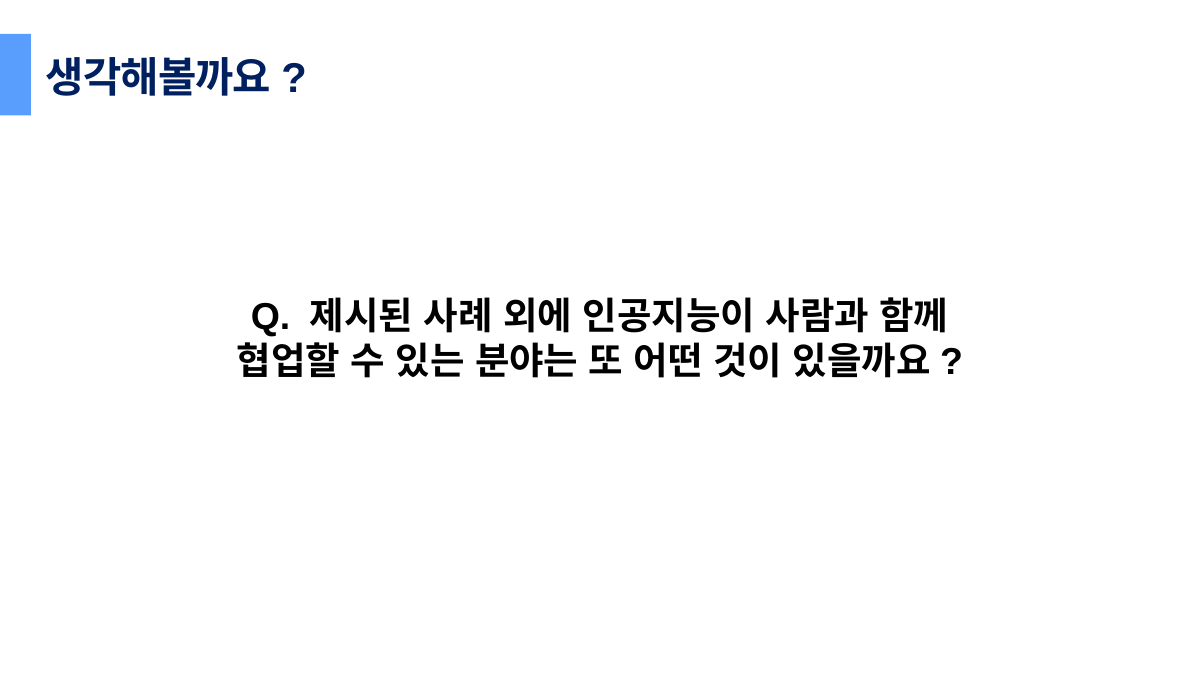

생각해볼까요?
Q. 제시된 사례 외에 인공지능이 사람과 함께 협업할 수 있는 분야는 또 어떤 것이 있을까요?